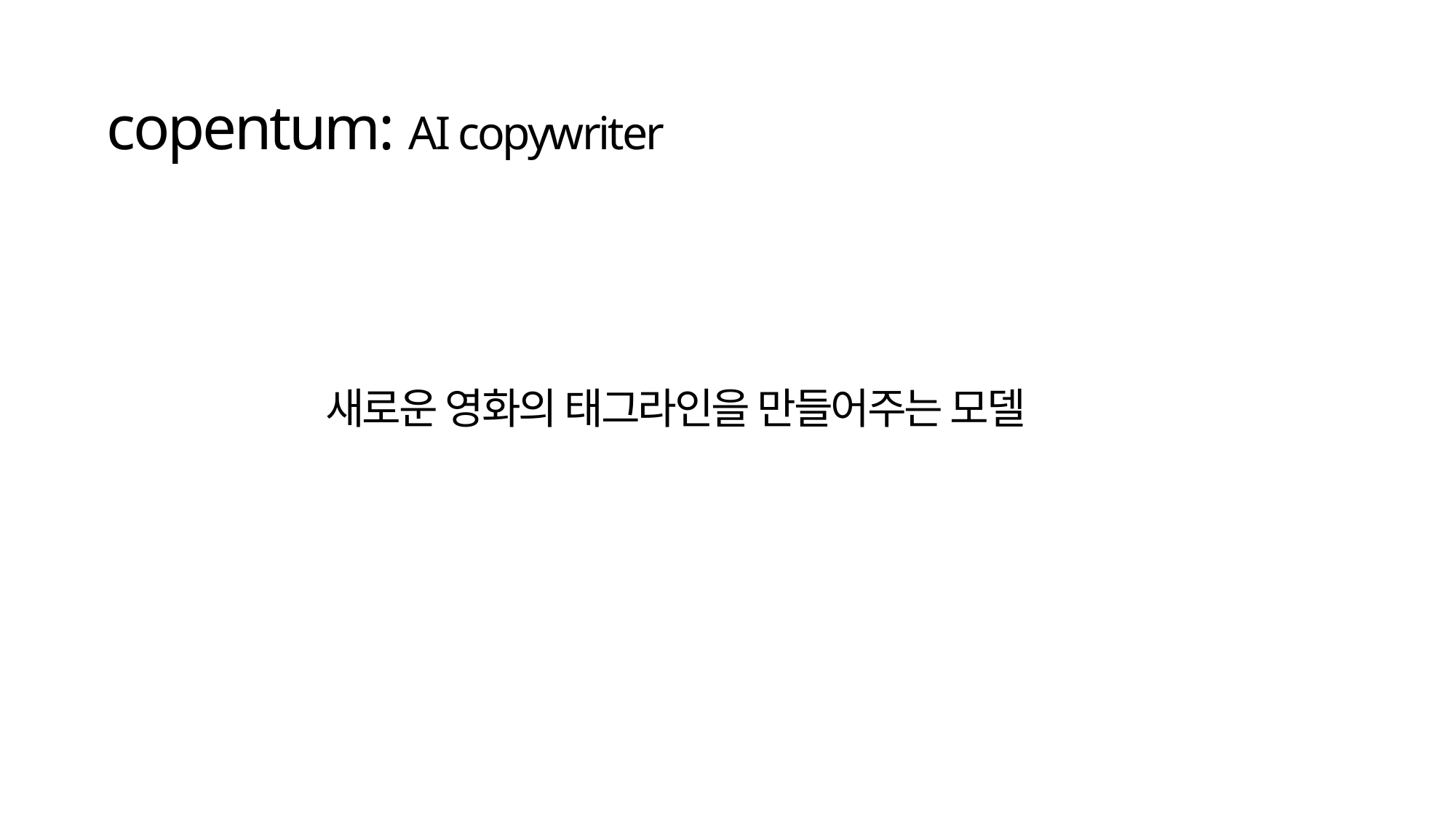

# copentum: AI copywriter

새로운 영화의 태그라인을 만들어주는 모델